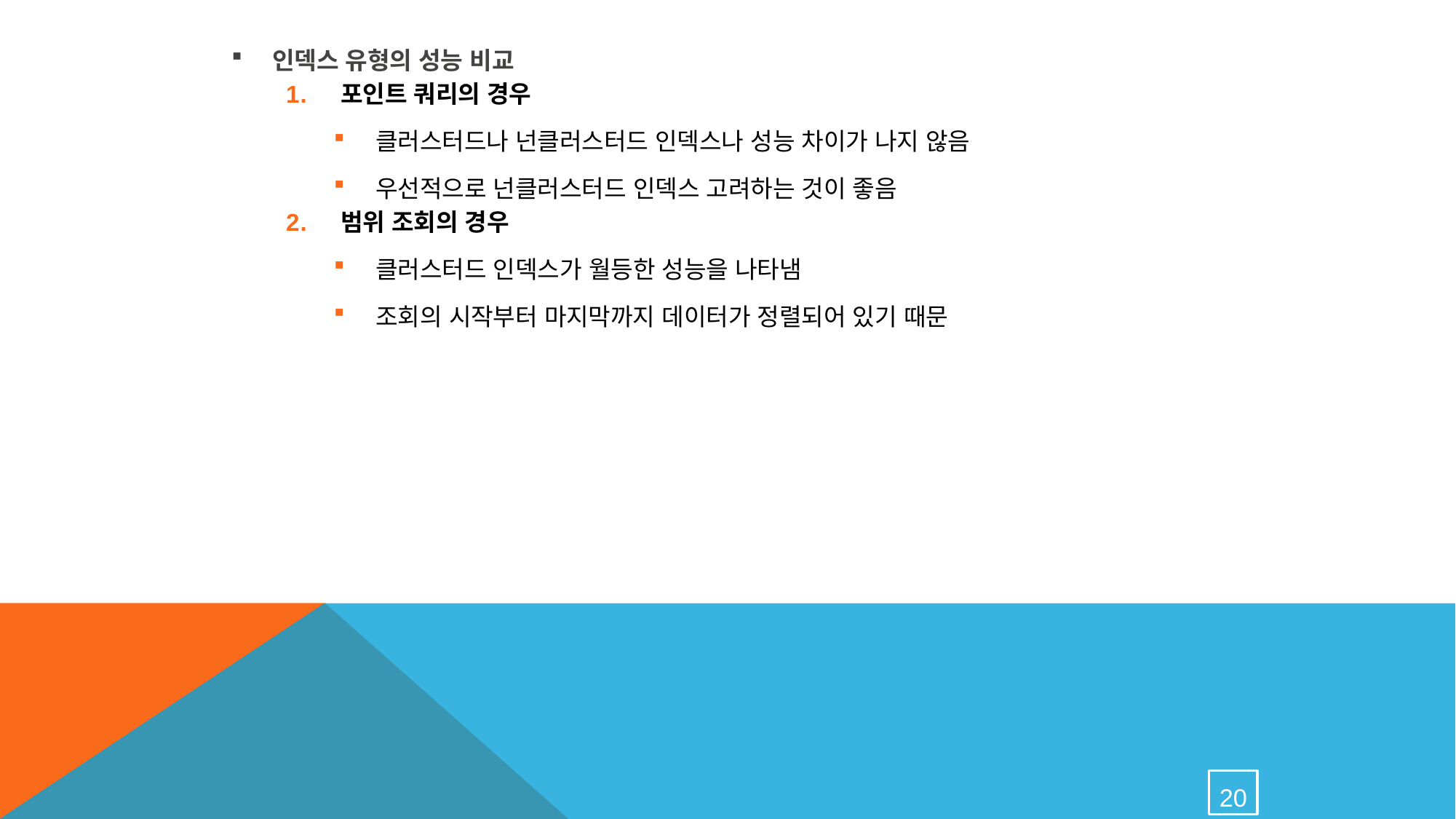

인덱스 유형의 성능 비교
포인트 쿼리의 경우
클러스터드나 넌클러스터드 인덱스나 성능 차이가 나지 않음
우선적으로 넌클러스터드 인덱스 고려하는 것이 좋음
범위 조회의 경우
클러스터드 인덱스가 월등한 성능을 나타냄
조회의 시작부터 마지막까지 데이터가 정렬되어 있기 때문
20